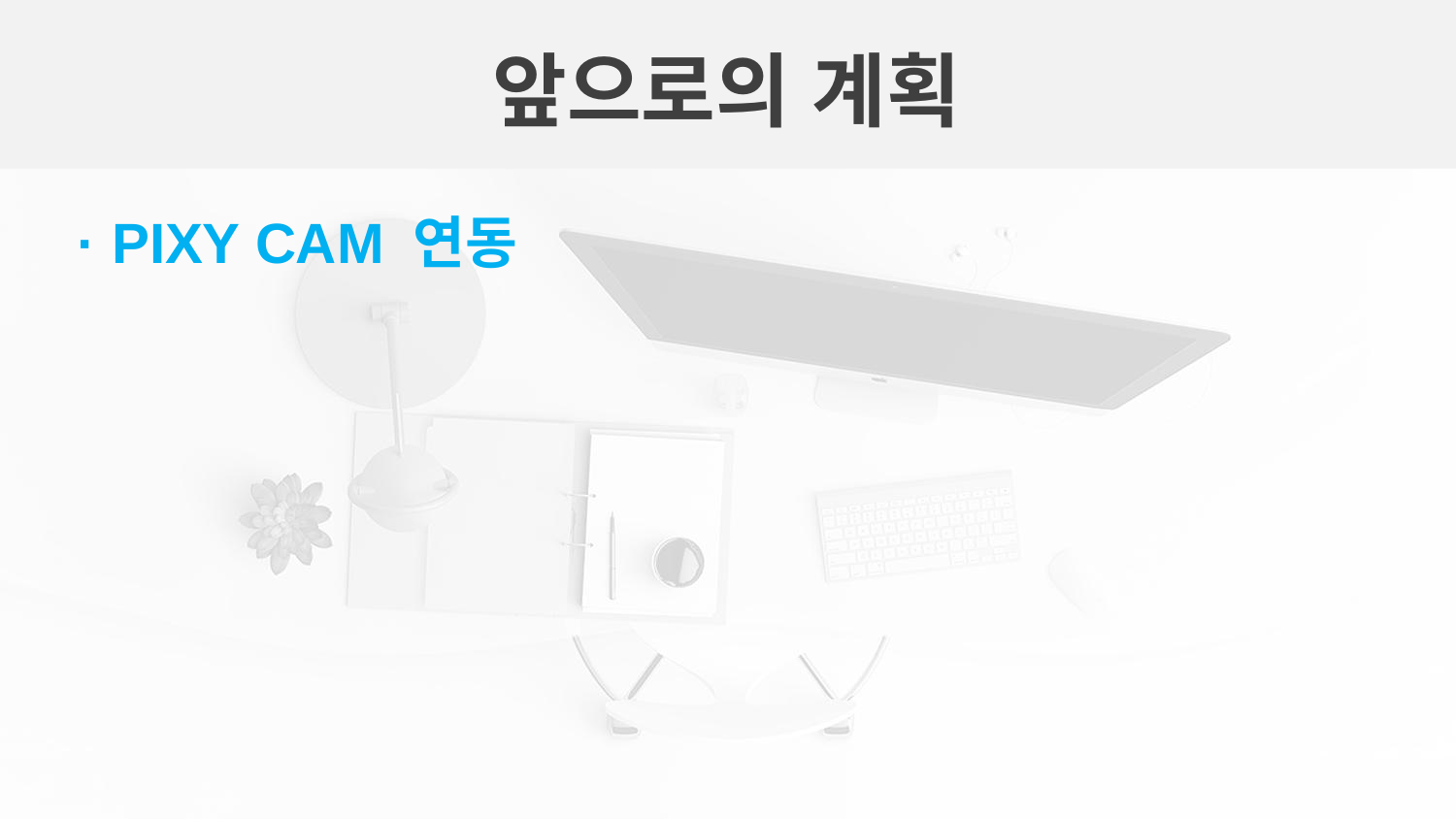

# 앞으로의 계획
· PIXY CAM 연동